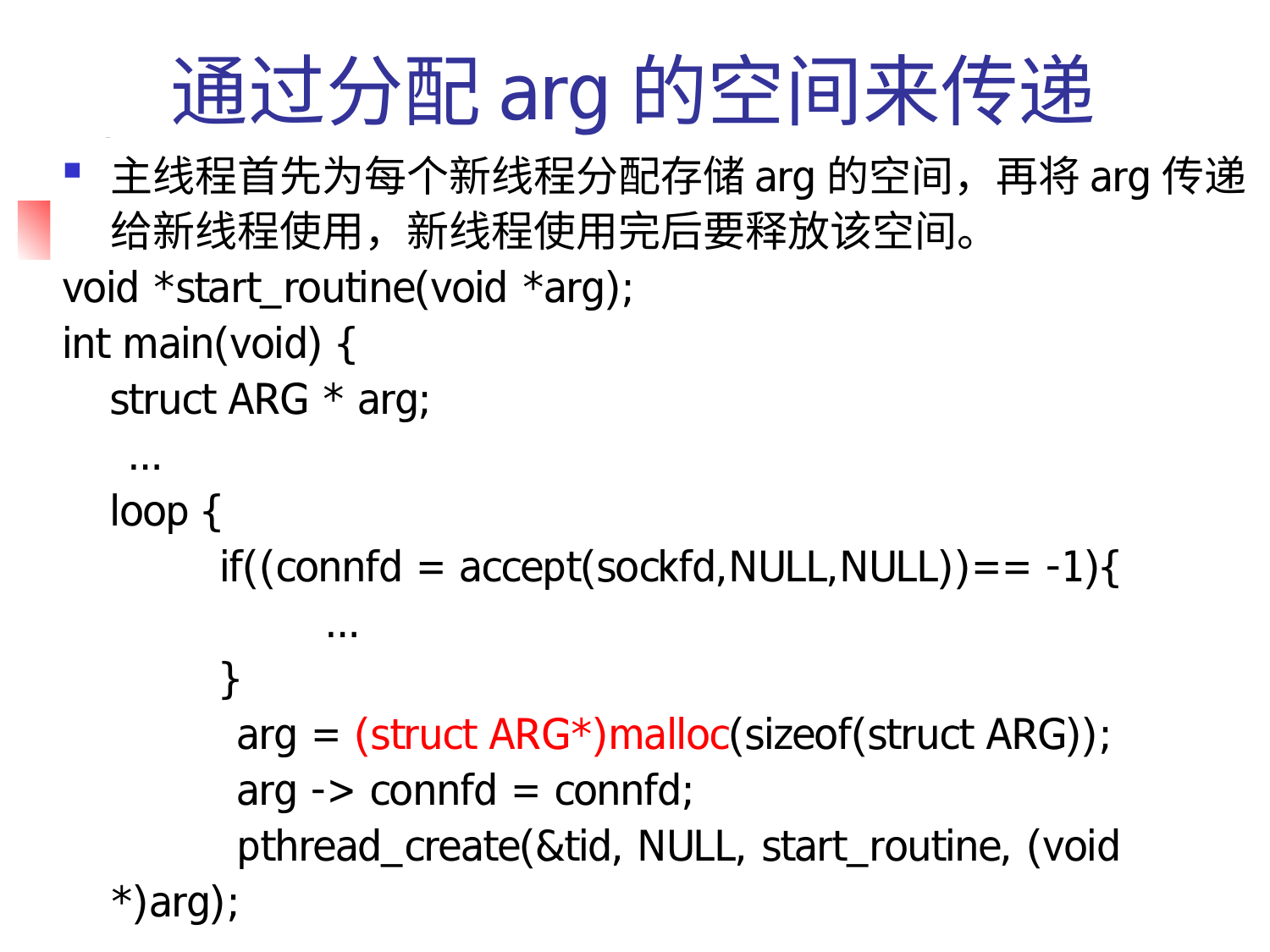

# 通过分配arg的空间来传递
主线程首先为每个新线程分配存储arg的空间，再将arg传递给新线程使用，新线程使用完后要释放该空间。
void *start_routine(void *arg);
int main(void) {
	struct ARG * arg;
     …
	loop {
            if((connfd = accept(sockfd,NULL,NULL))== -1){
                    …
            }
		arg = (struct ARG*)malloc(sizeof(struct ARG));
		arg -> connfd = connfd;
		pthread_create(&tid, NULL, start_routine, (void *)arg);
		…
	}
}